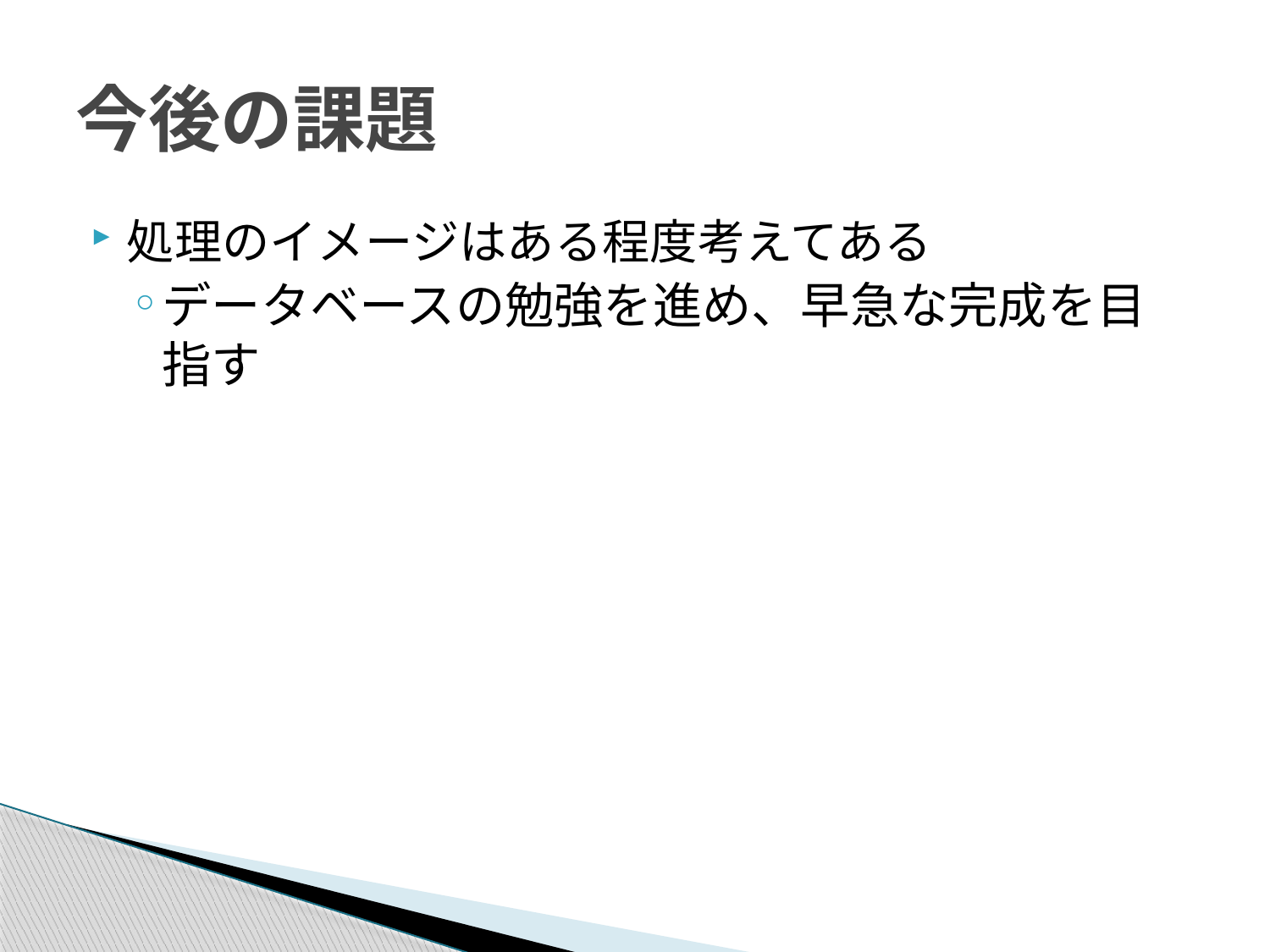

# 今後の課題
処理のイメージはある程度考えてある
データベースの勉強を進め、早急な完成を目指す